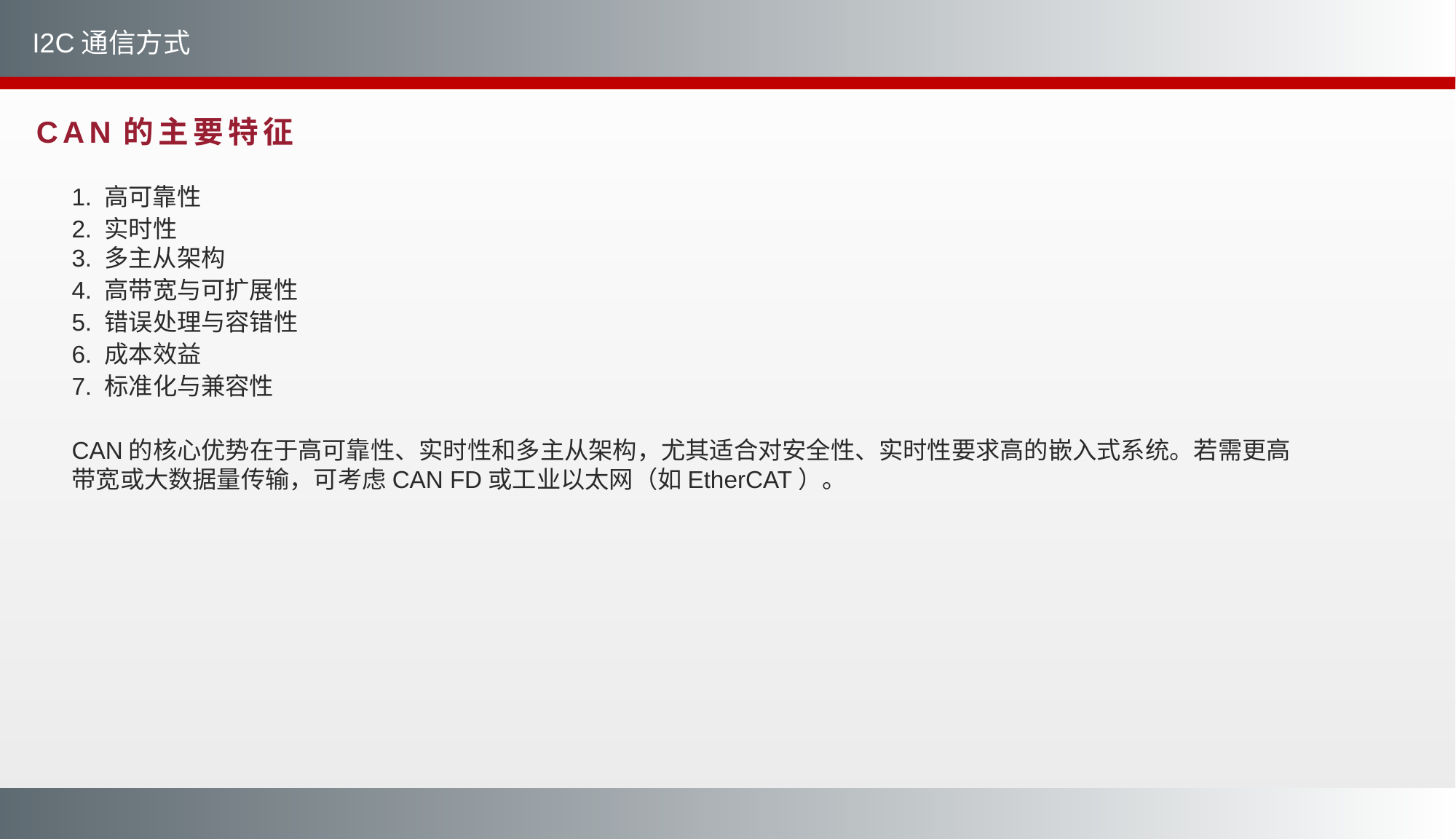

I2C通信方式
CAN的主要特征
1. 高可靠性
2. 实时性
3. 多主从架构
4. 高带宽与可扩展性
5. 错误处理与容错性
6. 成本效益
7. 标准化与兼容性

CAN的核心优势在于高可靠性、实时性和多主从架构，尤其适合对安全性、实时性要求高的嵌入式系统。若需更高带宽或大数据量传输，可考虑CAN FD或工业以太网（如EtherCAT）。